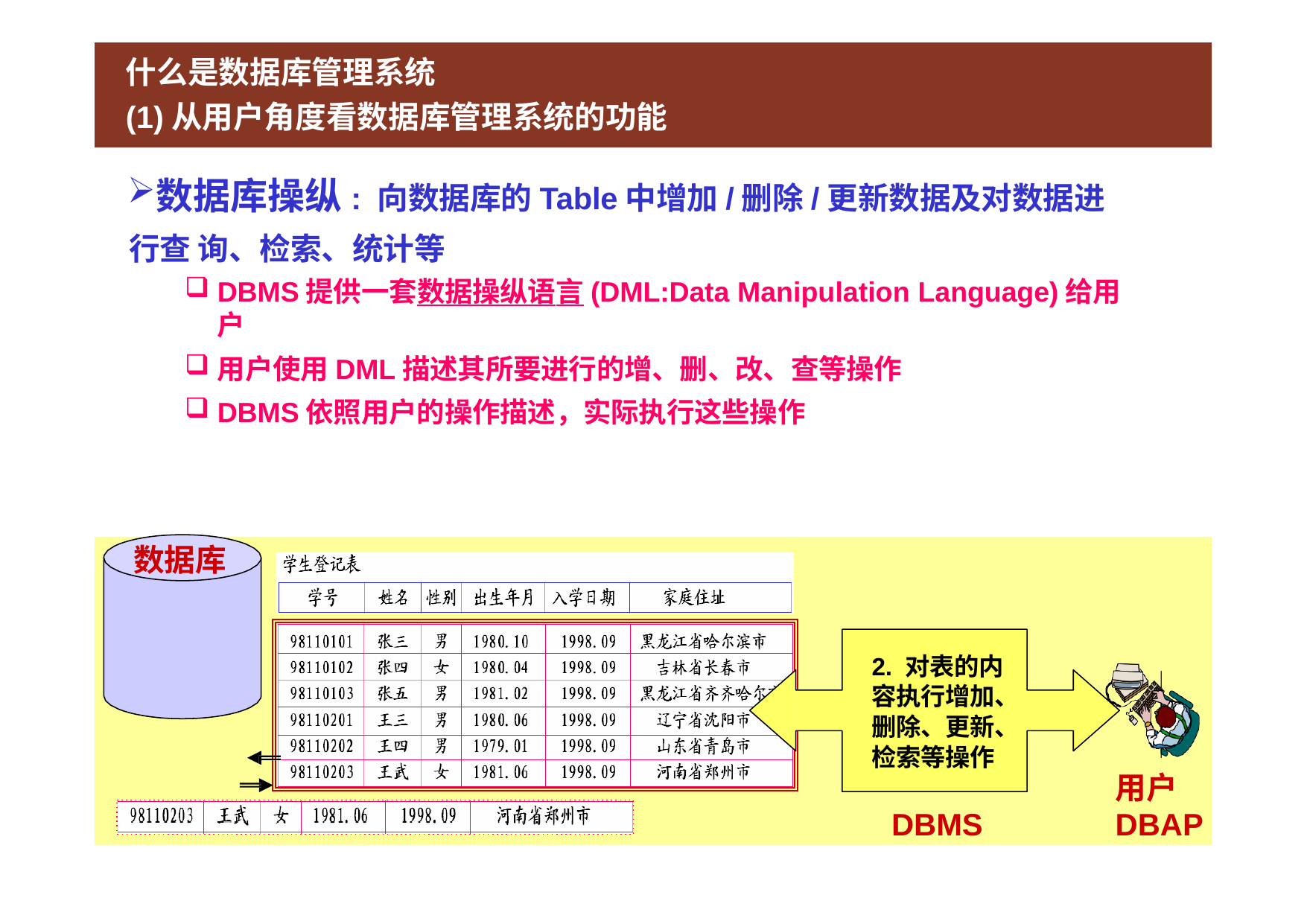

# 什么是数据库管理系统
(1)从用户角度看数据库管理系统的功能
数据库操纵: 向数据库的Table中增加/删除/更新数据及对数据进行查 询、检索、统计等
DBMS提供一套数据操纵语言(DML:Data Manipulation Language)给用户
用户使用DML描述其所要进行的增、删、改、查等操作
DBMS依照用户的操作描述，实际执行这些操作

数据库

2. 对表的内 容执行增加、 删除、更新、 检索等操作

用户
DBAP

DBMS